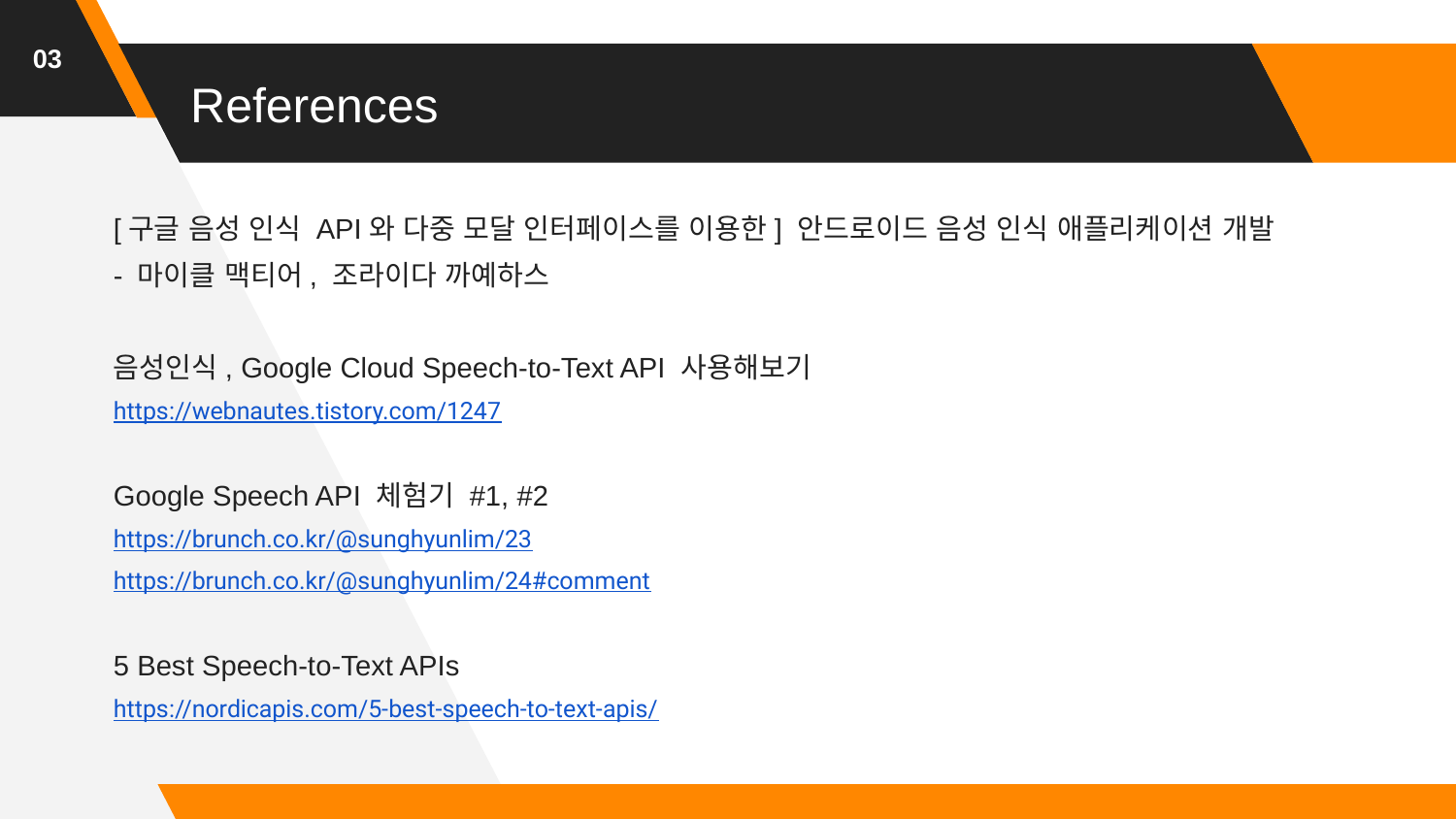

03
# References
[구글 음성 인식 API와 다중 모달 인터페이스를 이용한] 안드로이드 음성 인식 애플리케이션 개발
- 마이클 맥티어, 조라이다 까예하스

음성인식, Google Cloud Speech-to-Text API 사용해보기
https://webnautes.tistory.com/1247

Google Speech API 체험기 #1, #2
https://brunch.co.kr/@sunghyunlim/23
https://brunch.co.kr/@sunghyunlim/24#comment

5 Best Speech-to-Text APIs
https://nordicapis.com/5-best-speech-to-text-apis/